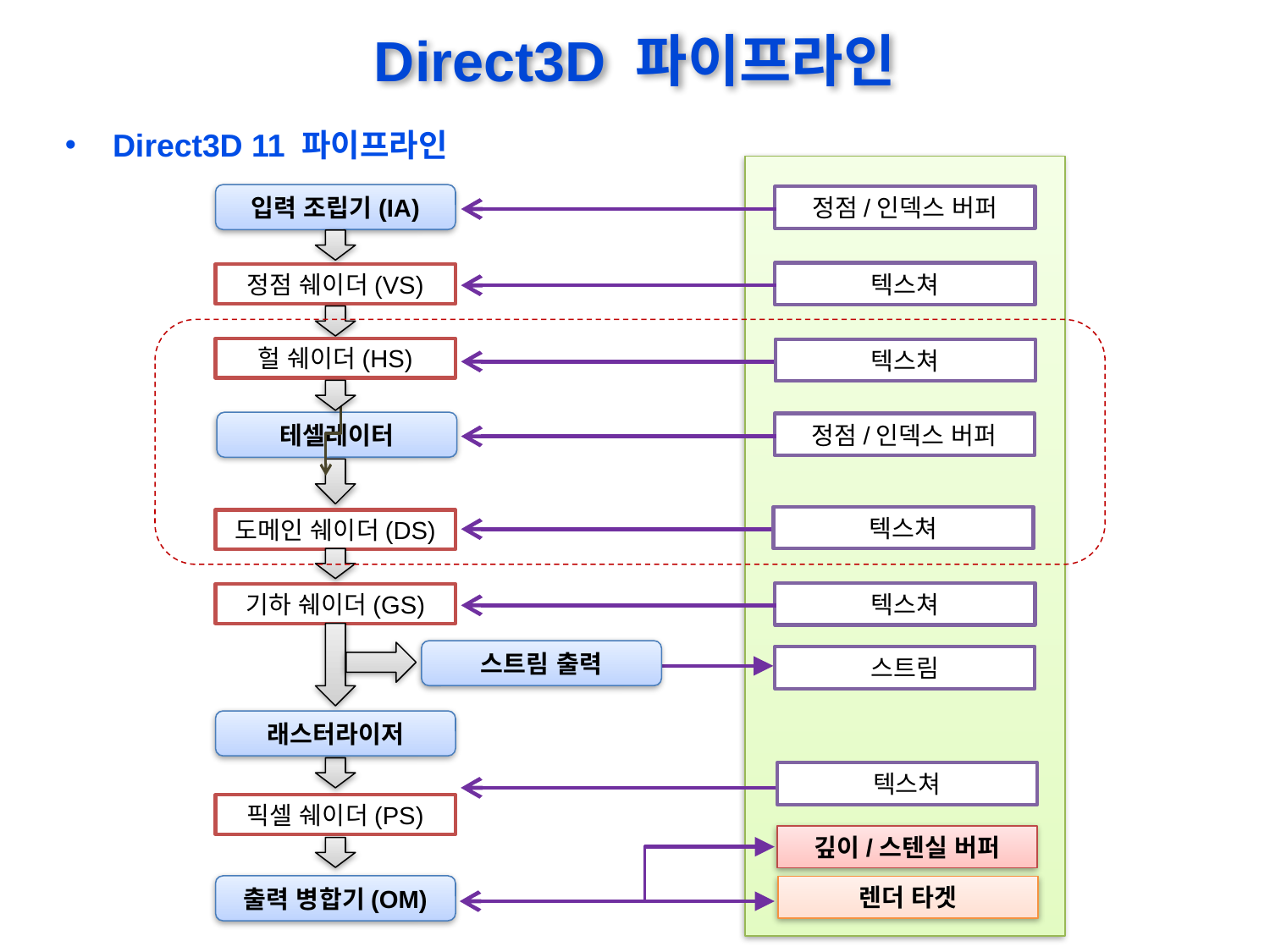

# Direct3D 파이프라인
Direct3D 11 파이프라인

입력 조립기(IA)
정점/인덱스 버퍼

텍스쳐
정점 쉐이더(VS)

헐 쉐이더(HS)
텍스쳐

테셀레이터
정점/인덱스 버퍼

텍스쳐
도메인 쉐이더(DS)

기하 쉐이더(GS)
텍스쳐

스트림 출력

스트림
래스터라이저

텍스쳐
픽셀 쉐이더(PS)
깊이/스텐실 버퍼

렌더 타겟
출력 병합기(OM)